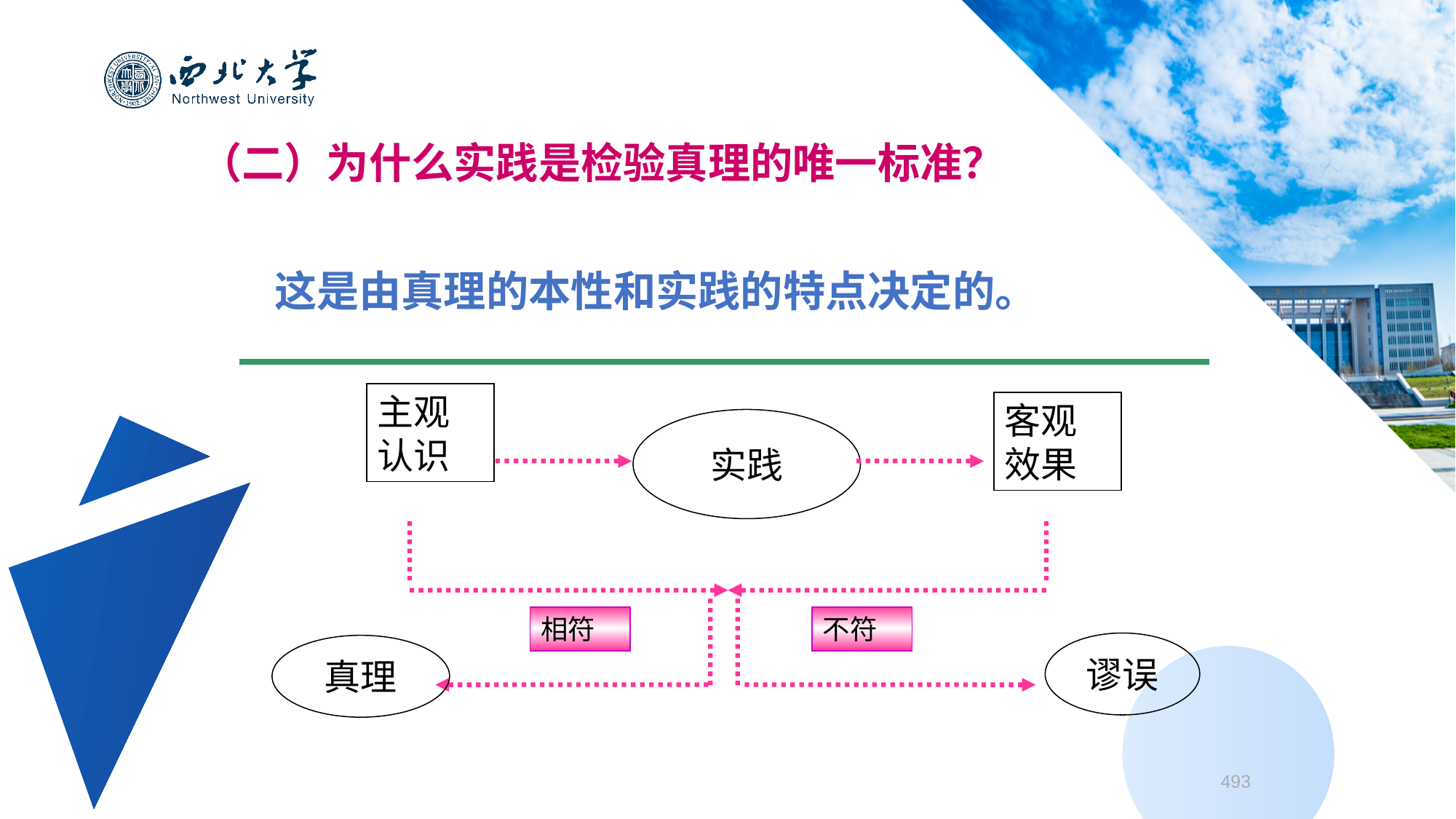

（二）为什么实践是检验真理的唯一标准？
这是由真理的本性和实践的特点决定的。

主观认识
客观效果
实践

相符
不符
谬误
真理

493